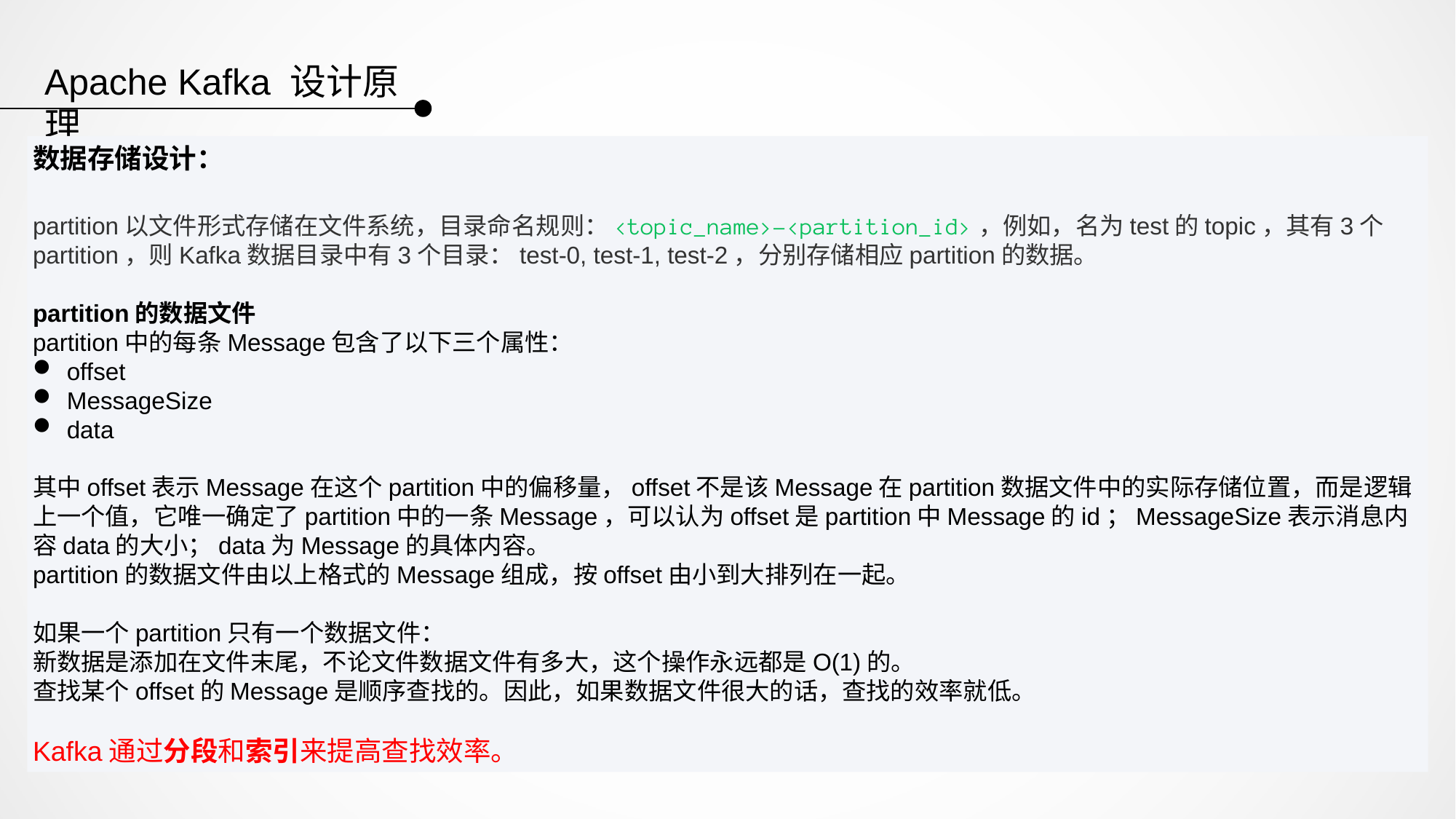

Apache Kafka 设计原理

数据存储设计：

partition以文件形式存储在文件系统，目录命名规则：<topic_name>-<partition_id>，例如，名为test的topic，其有3个partition，则Kafka数据目录中有3个目录：test-0, test-1, test-2，分别存储相应partition的数据。

partition的数据文件
partition中的每条Message包含了以下三个属性：
offset
MessageSize
data

其中offset表示Message在这个partition中的偏移量，offset不是该Message在partition数据文件中的实际存储位置，而是逻辑上一个值，它唯一确定了partition中的一条Message，可以认为offset是partition中Message的id；MessageSize表示消息内容data的大小；data为Message的具体内容。
partition的数据文件由以上格式的Message组成，按offset由小到大排列在一起。

如果一个partition只有一个数据文件：
新数据是添加在文件末尾，不论文件数据文件有多大，这个操作永远都是O(1)的。
查找某个offset的Message是顺序查找的。因此，如果数据文件很大的话，查找的效率就低。

Kafka通过分段和索引来提高查找效率。